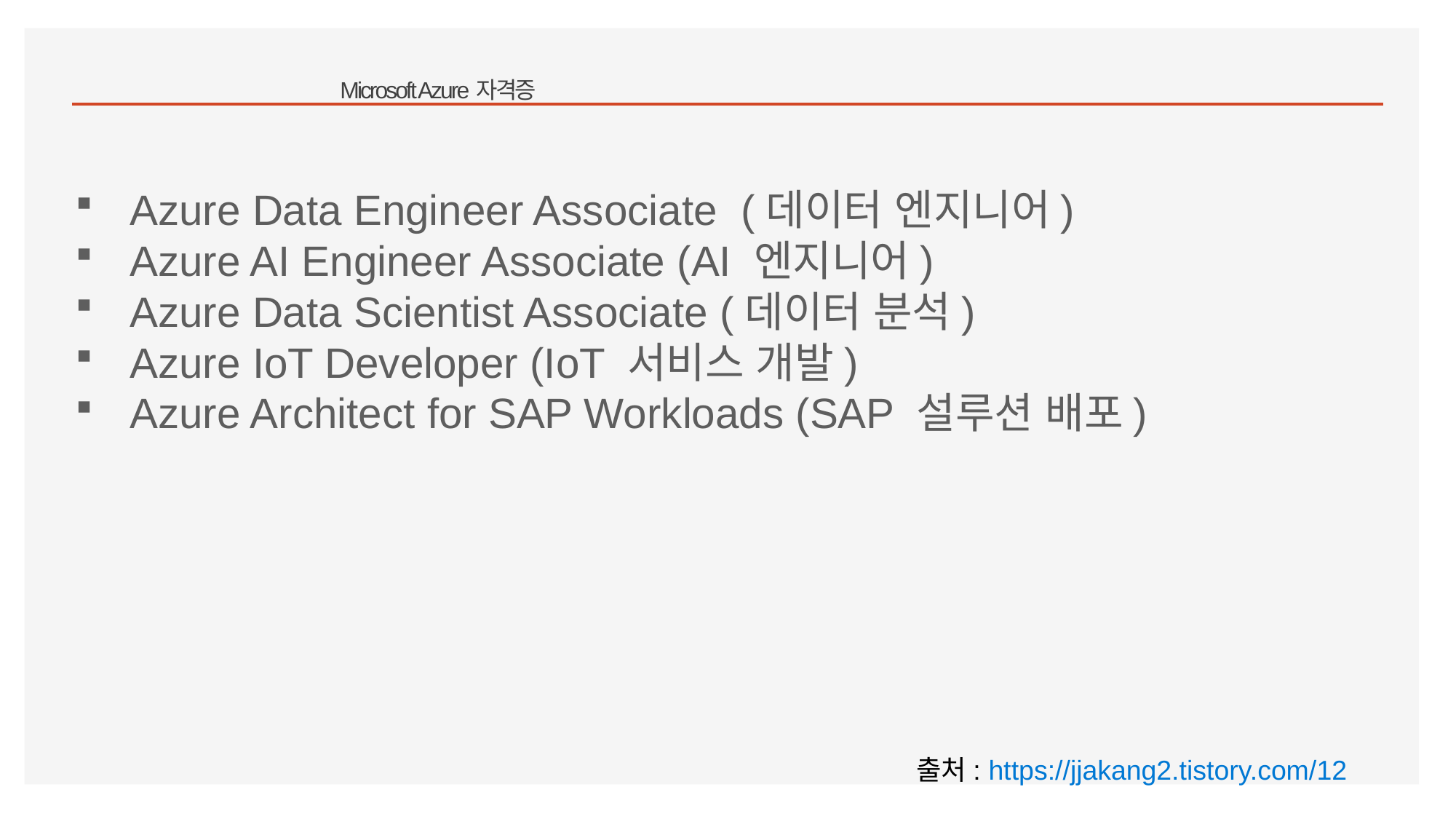

# Microsoft Azure 자격증

Azure Data Engineer Associate  (데이터 엔지니어)
Azure AI Engineer Associate (AI 엔지니어)
Azure Data Scientist Associate (데이터 분석)
Azure IoT Developer (IoT 서비스 개발)
Azure Architect for SAP Workloads (SAP 설루션 배포)

출처: https://jjakang2.tistory.com/12